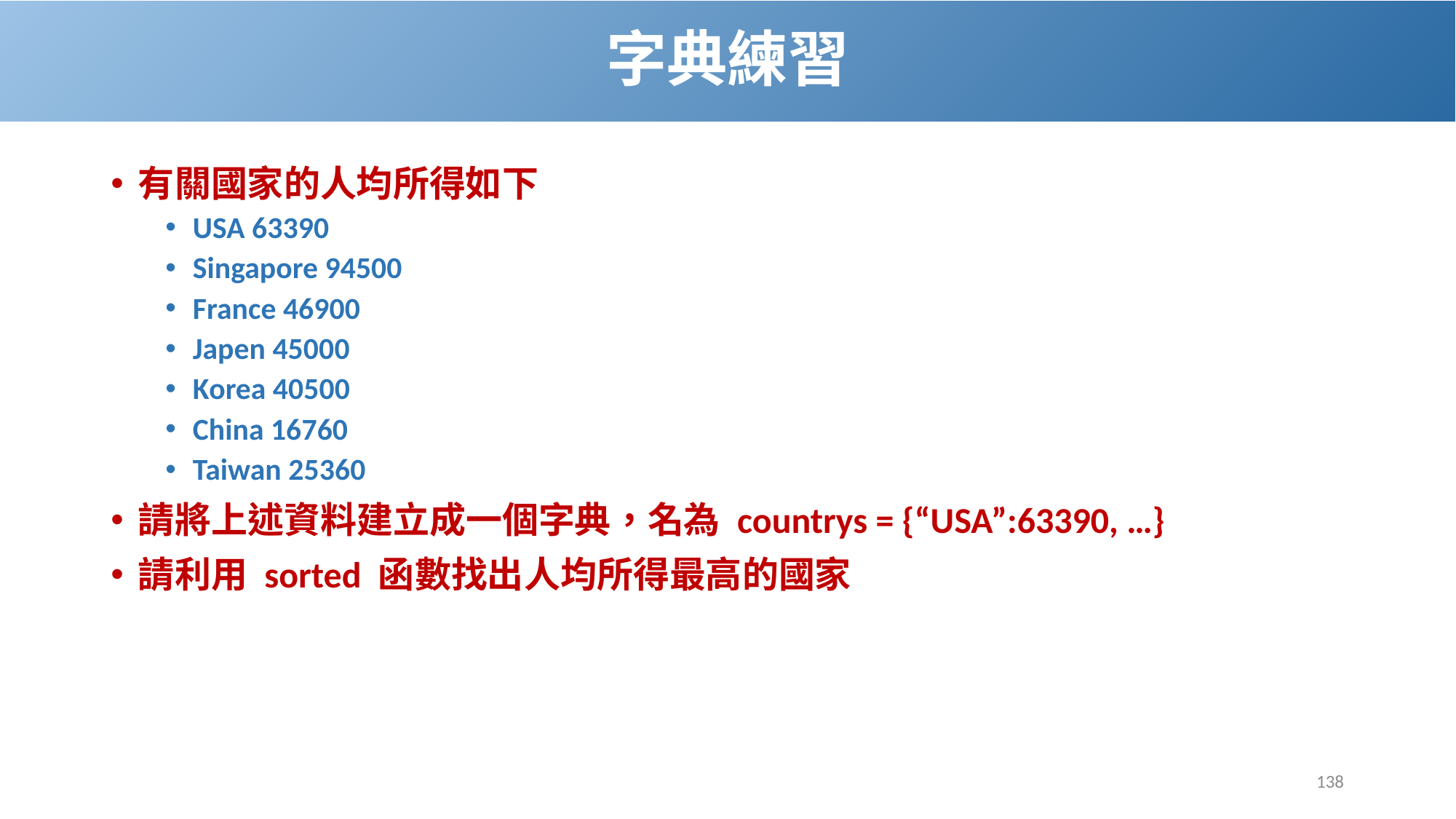

# 字典練習
有關國家的人均所得如下
USA 63390
Singapore 94500
France 46900
Japen 45000
Korea 40500
China 16760
Taiwan 25360
請將上述資料建立成一個字典，名為 countrys = {“USA”:63390, …}
請利用 sorted 函數找出人均所得最高的國家
138